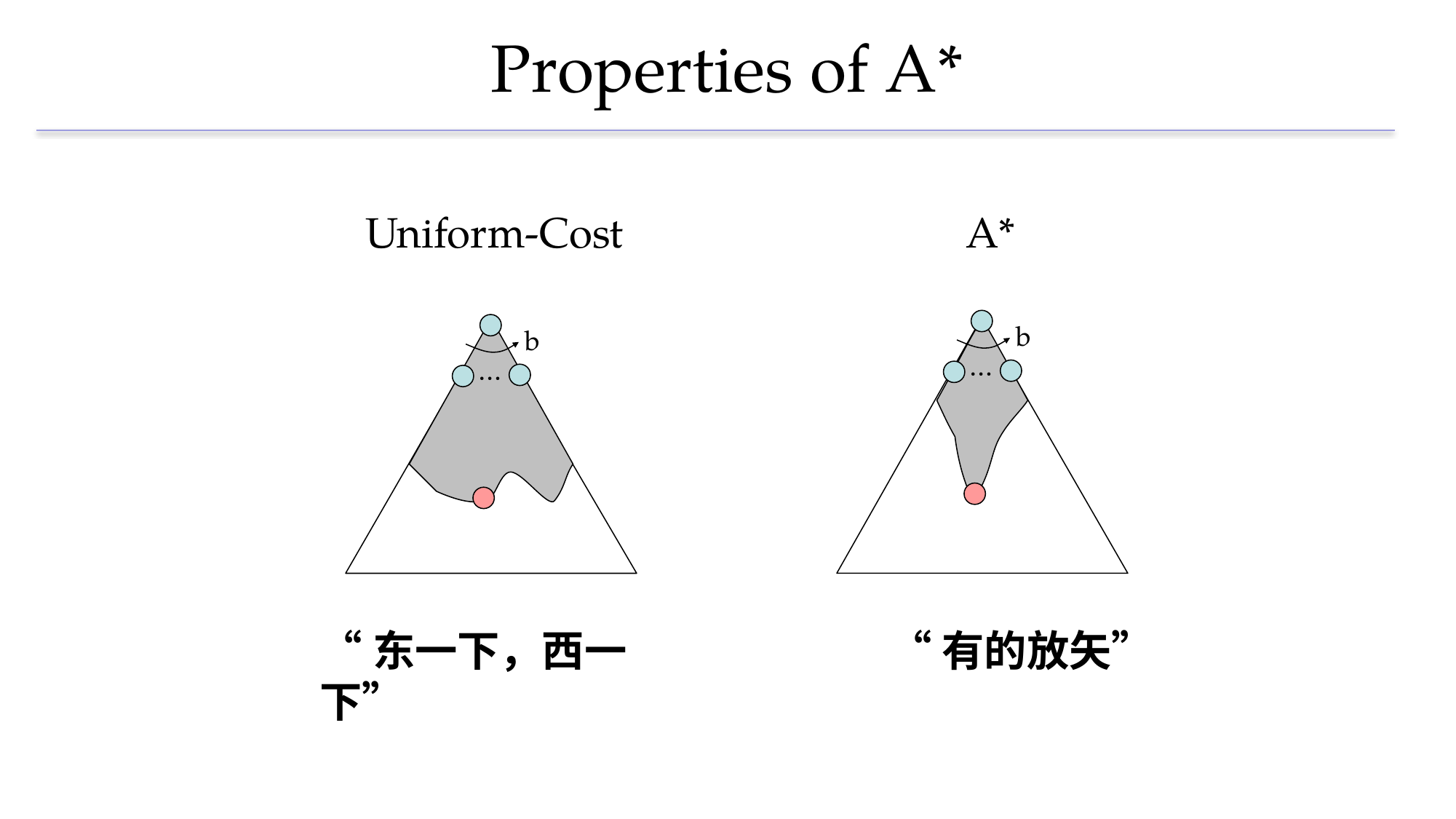

# Properties of A*

Uniform-Cost
A*

b

b

…
…

“东一下，西一下”
“有的放矢”